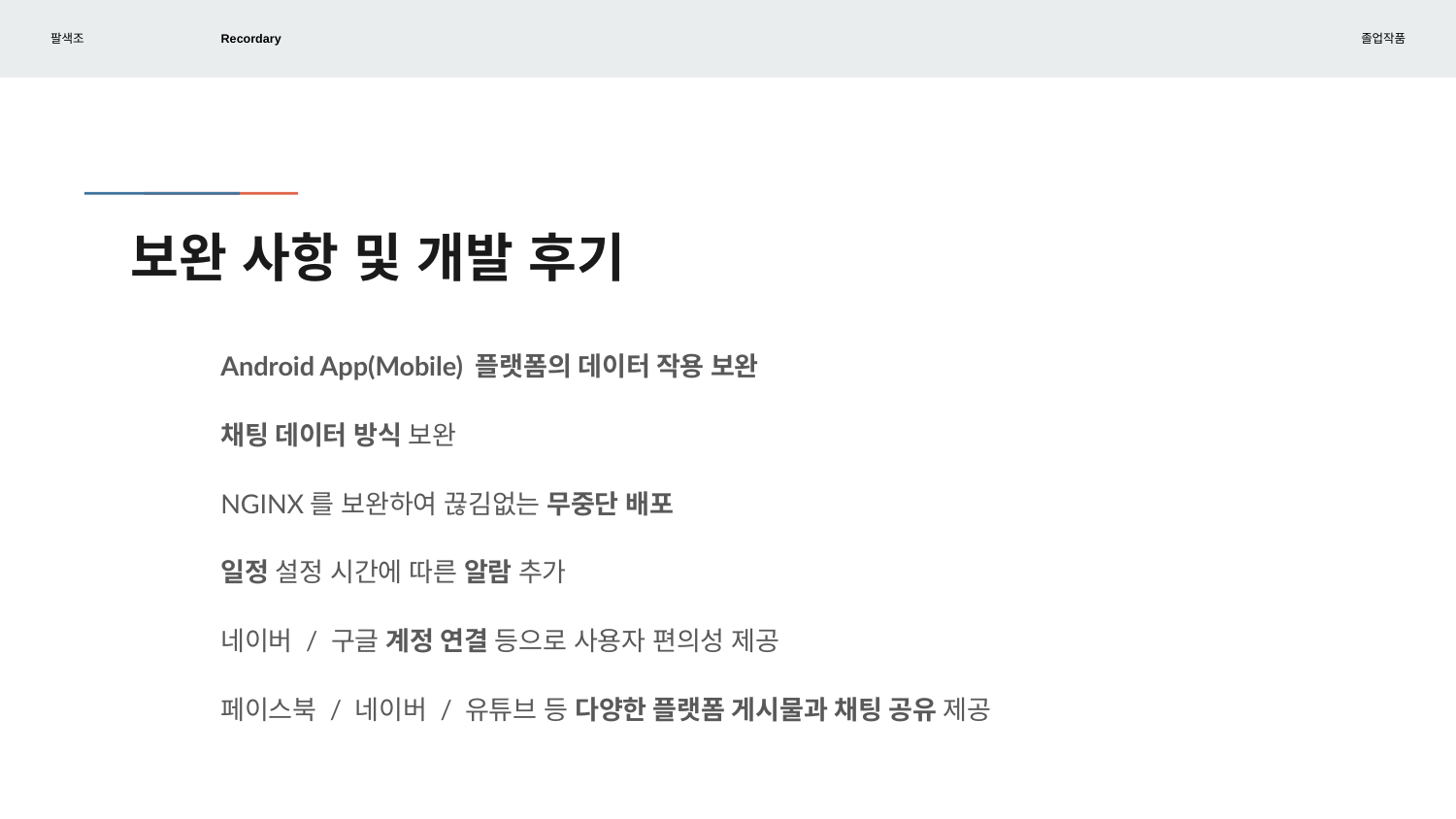

# 보완 사항 및 개발 후기
Android App(Mobile) 플랫폼의 데이터 작용 보완
채팅 데이터 방식 보완
NGINX를 보완하여 끊김없는 무중단 배포
일정 설정 시간에 따른 알람 추가
네이버 / 구글 계정 연결 등으로 사용자 편의성 제공
페이스북 / 네이버 / 유튜브 등 다양한 플랫폼 게시물과 채팅 공유 제공